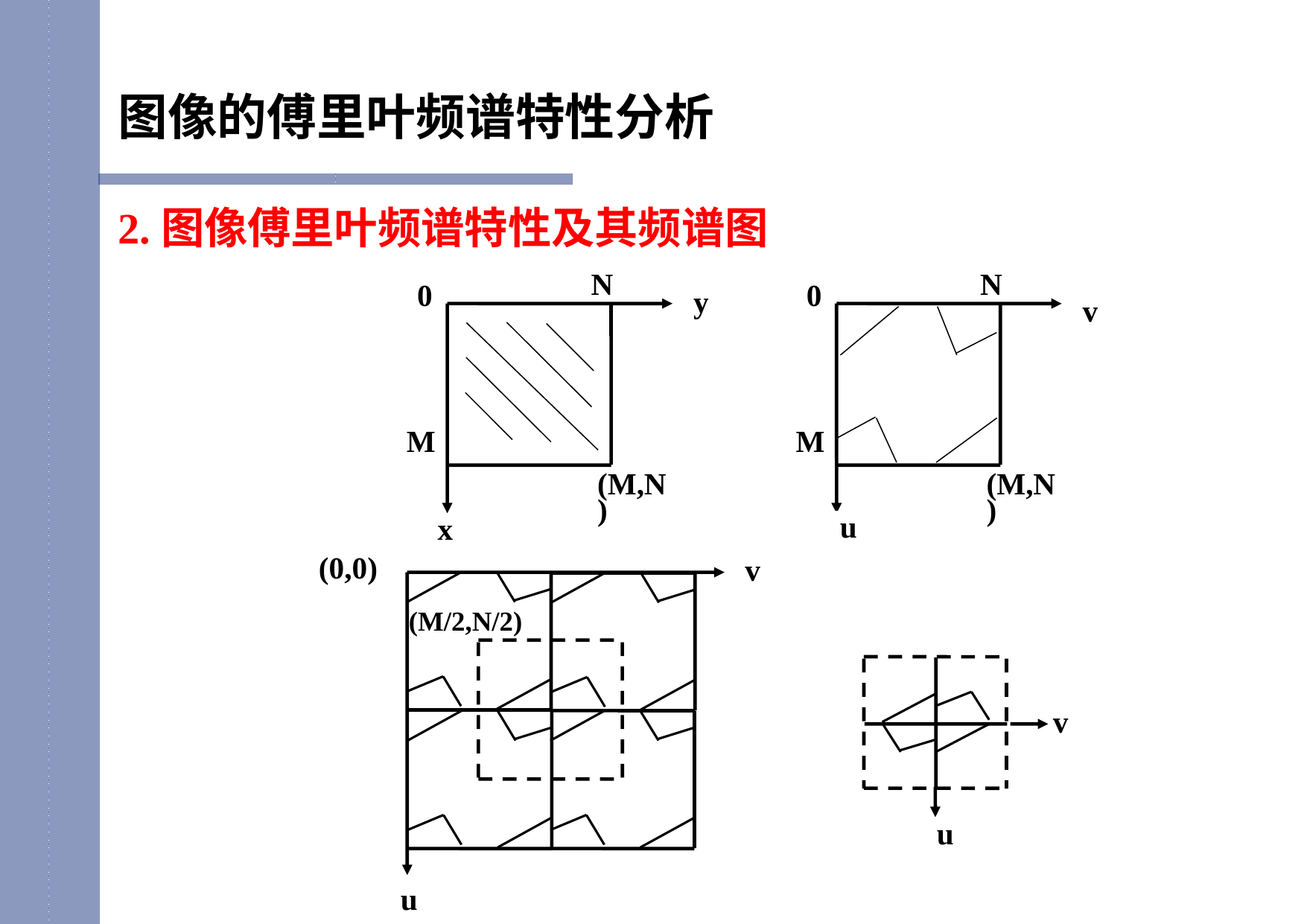

图像的傅里叶频谱特性分析

2.图像傅里叶频谱特性及其频谱图
N
N
0
0
y
v

M
M

(M,N)
(M,N)
u
x
v
(0,0)

(M/2,N/2)

u

v

u